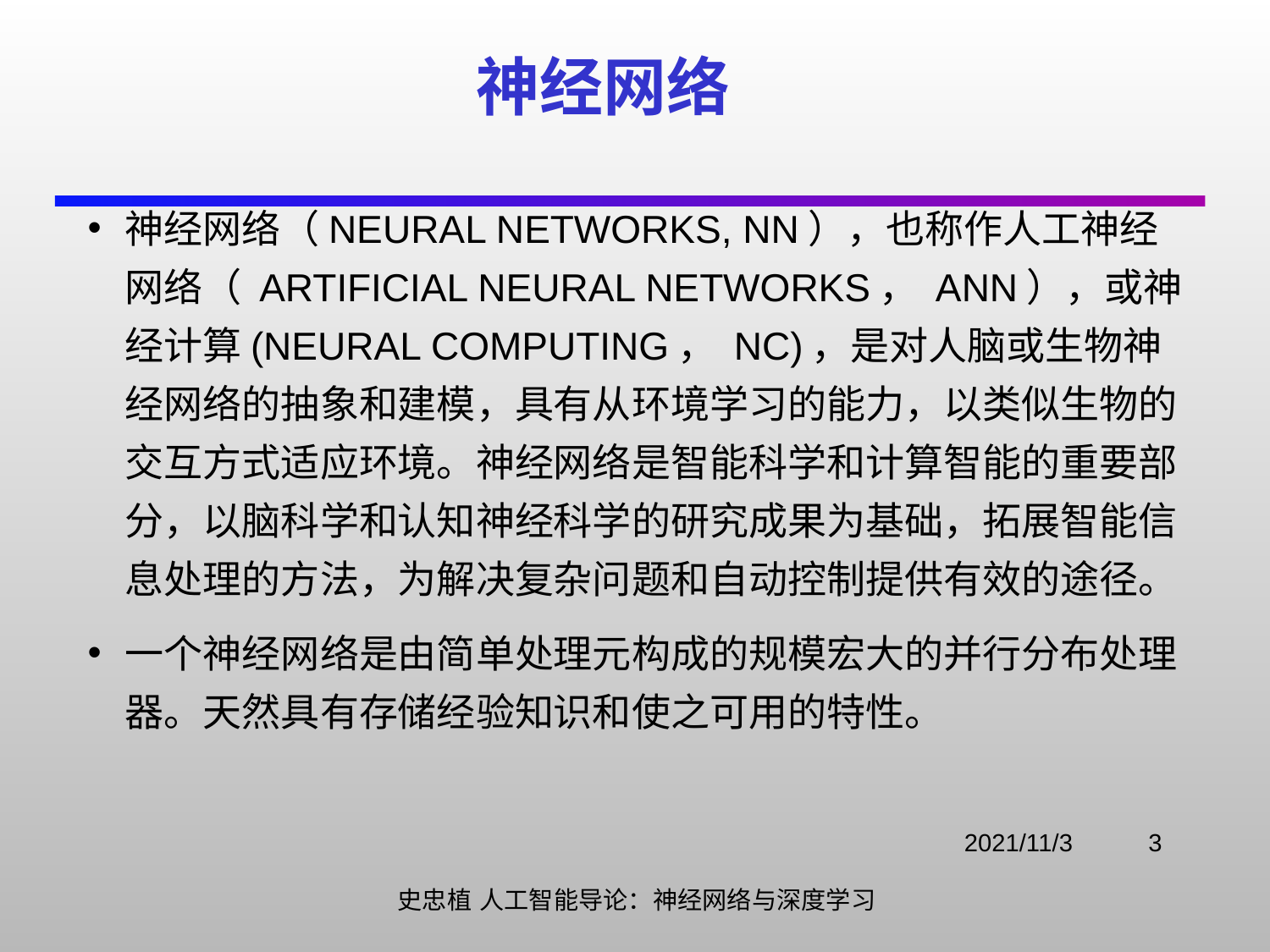

# 神经网络
神经网络（neural networks, NN），也称作人工神经网络（ artificial neural networks， ANN），或神经计算(neural computing， NC)，是对人脑或生物神经网络的抽象和建模，具有从环境学习的能力，以类似生物的交互方式适应环境。神经网络是智能科学和计算智能的重要部分，以脑科学和认知神经科学的研究成果为基础，拓展智能信息处理的方法，为解决复杂问题和自动控制提供有效的途径。
一个神经网络是由简单处理元构成的规模宏大的并行分布处理器。天然具有存储经验知识和使之可用的特性。
2021/11/3
3
史忠植 人工智能导论：神经网络与深度学习